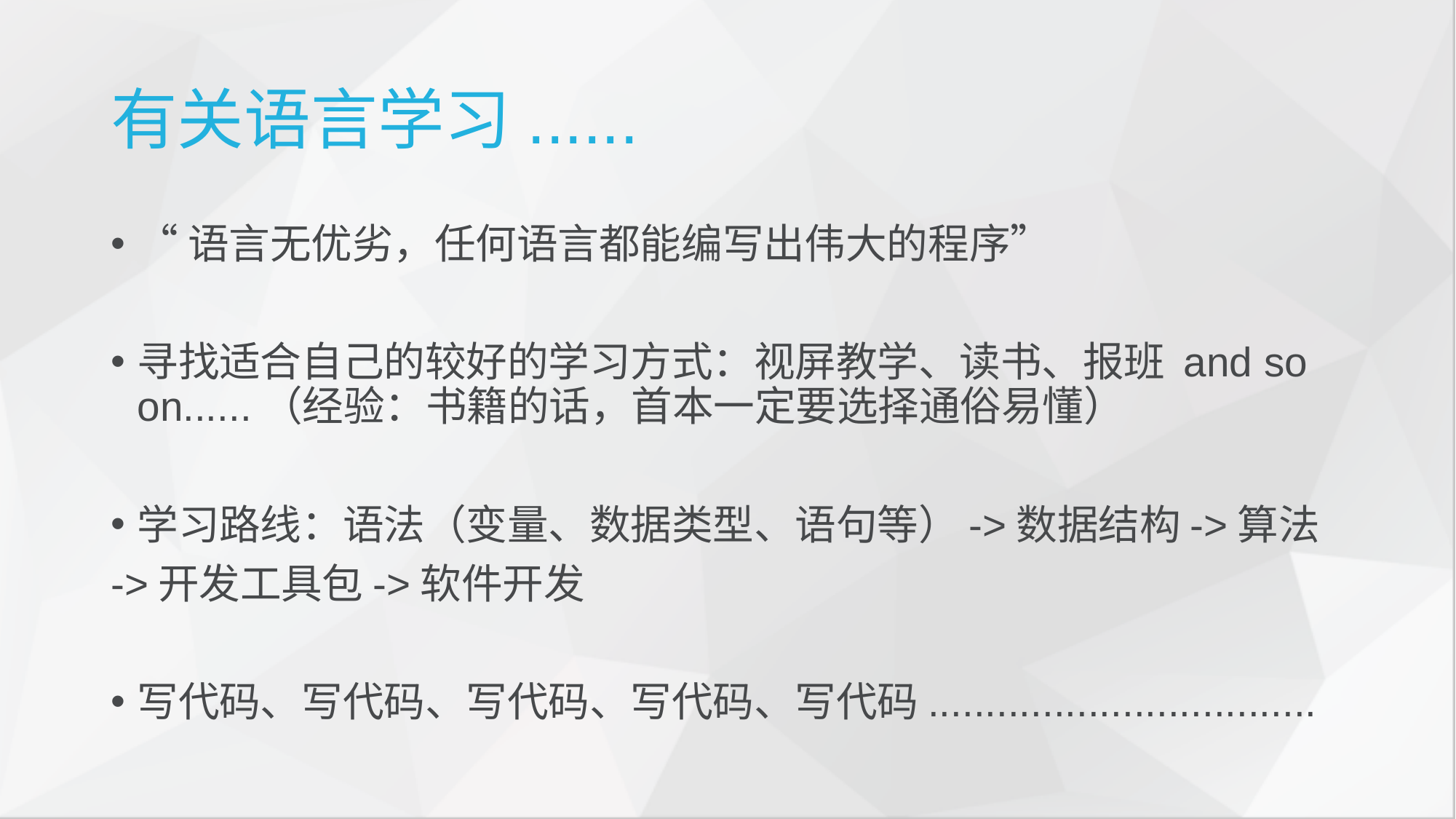

有关语言学习......
“语言无优劣，任何语言都能编写出伟大的程序”

寻找适合自己的较好的学习方式：视屏教学、读书、报班 and so on......（经验：书籍的话，首本一定要选择通俗易懂）

学习路线：语法（变量、数据类型、语句等）->数据结构->算法
->开发工具包->软件开发

写代码、写代码、写代码、写代码、写代码..................................